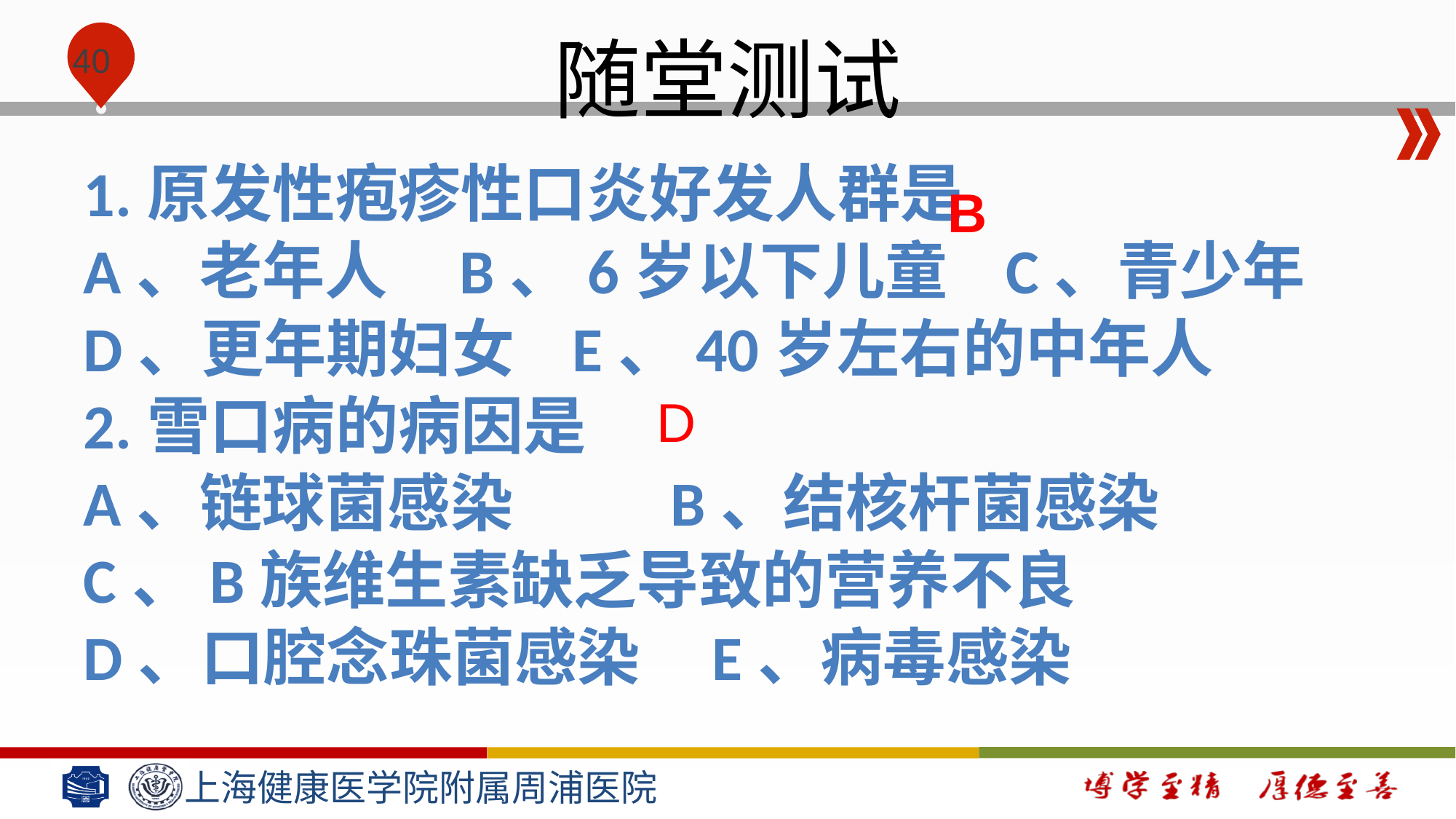

# 随堂测试
1.原发性疱疹性口炎好发人群是
A、老年人    B、6岁以下儿童   C、青少年
D、更年期妇女   E、40岁左右的中年人
2.雪口病的病因是
A、链球菌感染          B、结核杆菌感染
C、B族维生素缺乏导致的营养不良
D、口腔念珠菌感染    E、病毒感染
B
D